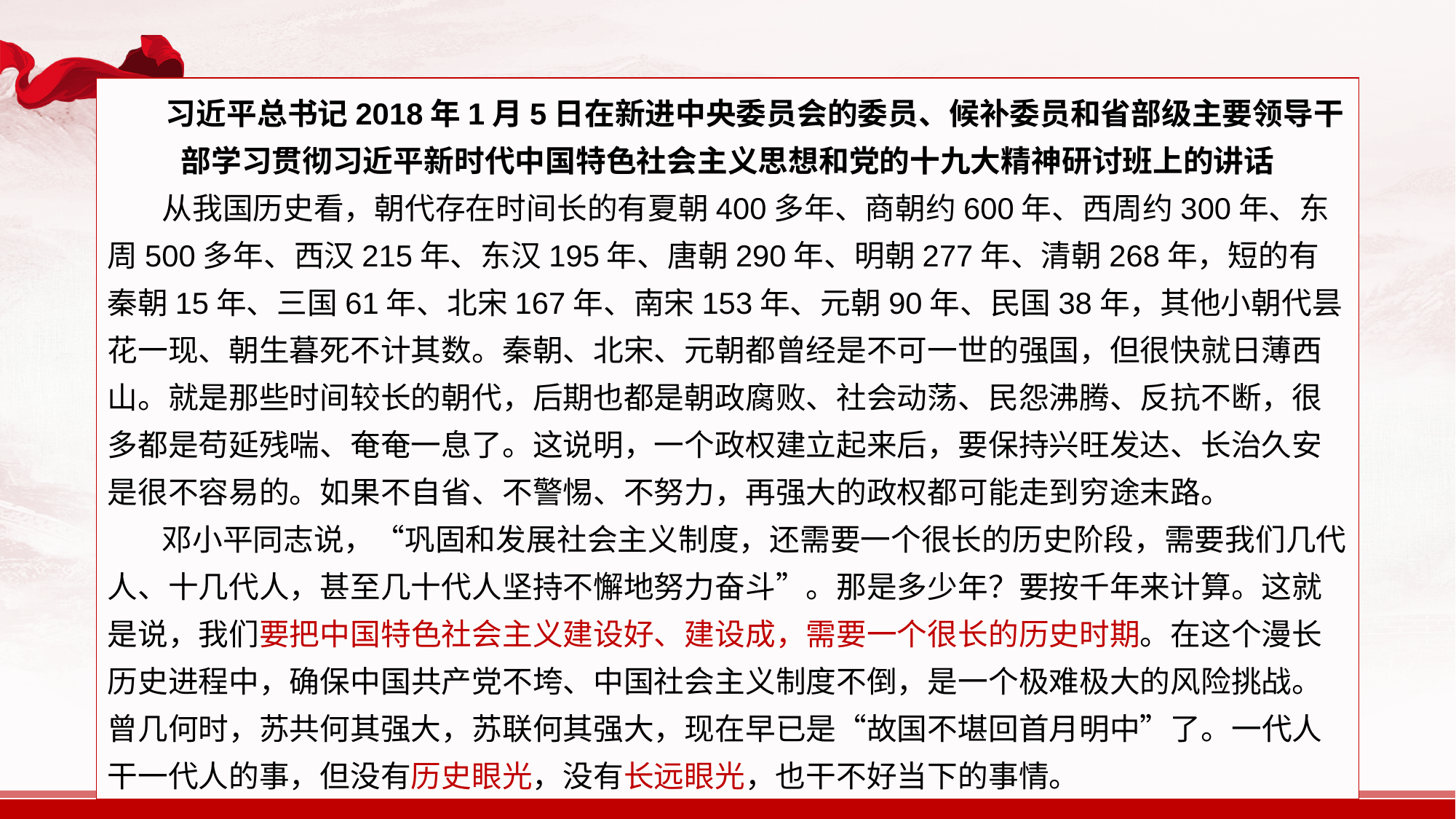

习近平总书记2018年1月5日在新进中央委员会的委员、候补委员和省部级主要领导干部学习贯彻习近平新时代中国特色社会主义思想和党的十九大精神研讨班上的讲话
从我国历史看，朝代存在时间长的有夏朝400多年、商朝约600年、西周约300年、东周500多年、西汉215年、东汉195年、唐朝290年、明朝277年、清朝268年，短的有秦朝15年、三国61年、北宋167年、南宋153年、元朝90年、民国38年，其他小朝代昙花一现、朝生暮死不计其数。秦朝、北宋、元朝都曾经是不可一世的强国，但很快就日薄西山。就是那些时间较长的朝代，后期也都是朝政腐败、社会动荡、民怨沸腾、反抗不断，很多都是苟延残喘、奄奄一息了。这说明，一个政权建立起来后，要保持兴旺发达、长治久安是很不容易的。如果不自省、不警惕、不努力，再强大的政权都可能走到穷途末路。
邓小平同志说，“巩固和发展社会主义制度，还需要一个很长的历史阶段，需要我们几代人、十几代人，甚至几十代人坚持不懈地努力奋斗”。那是多少年？要按千年来计算。这就是说，我们要把中国特色社会主义建设好、建设成，需要一个很长的历史时期。在这个漫长历史进程中，确保中国共产党不垮、中国社会主义制度不倒，是一个极难极大的风险挑战。曾几何时，苏共何其强大，苏联何其强大，现在早已是“故国不堪回首月明中”了。一代人干一代人的事，但没有历史眼光，没有长远眼光，也干不好当下的事情。